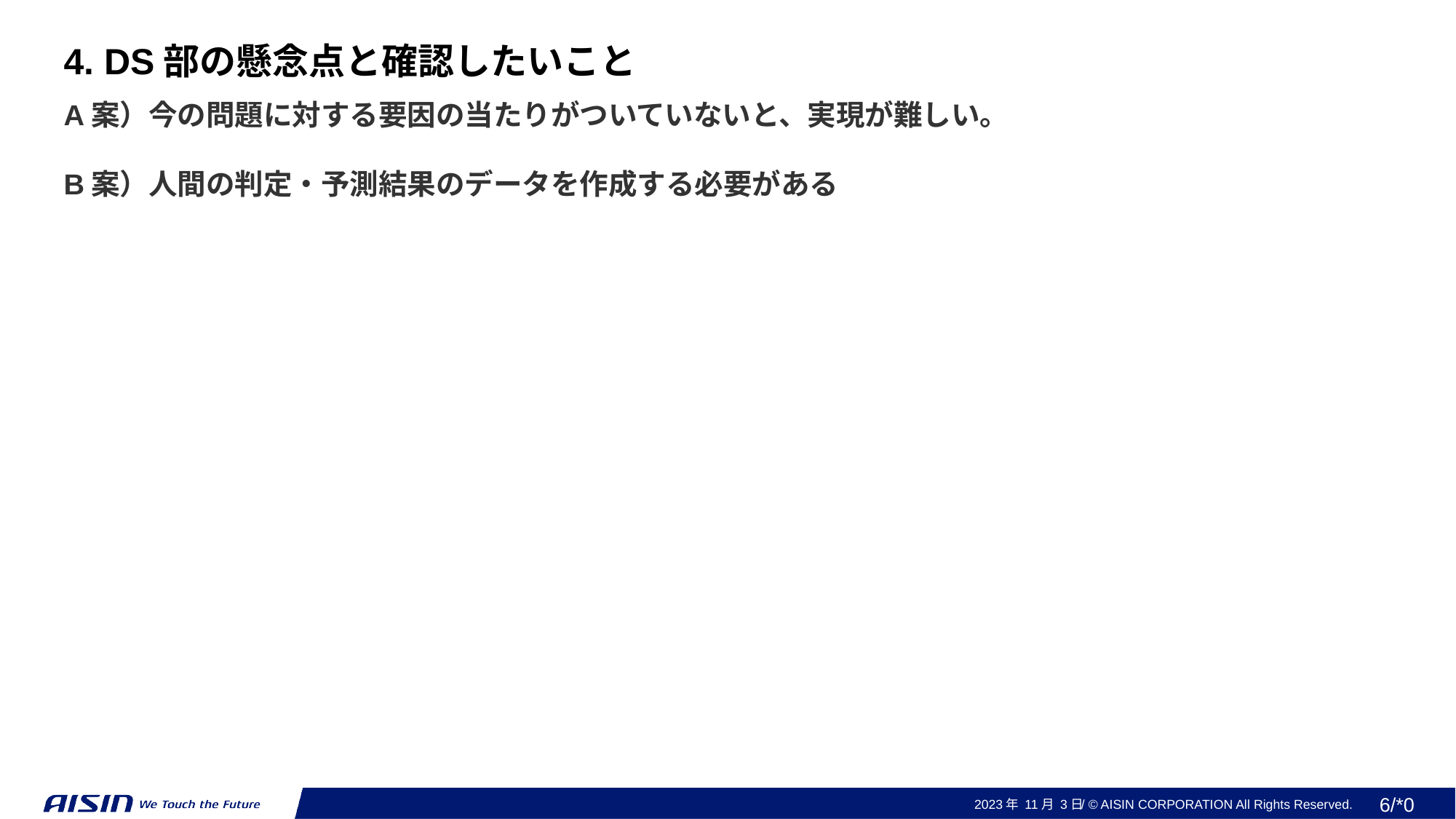

4. DS部の懸念点と確認したいこと

A案）今の問題に対する要因の当たりがついていないと、実現が難しい。

B案）人間の判定・予測結果のデータを作成する必要がある

2023年 11月 3日